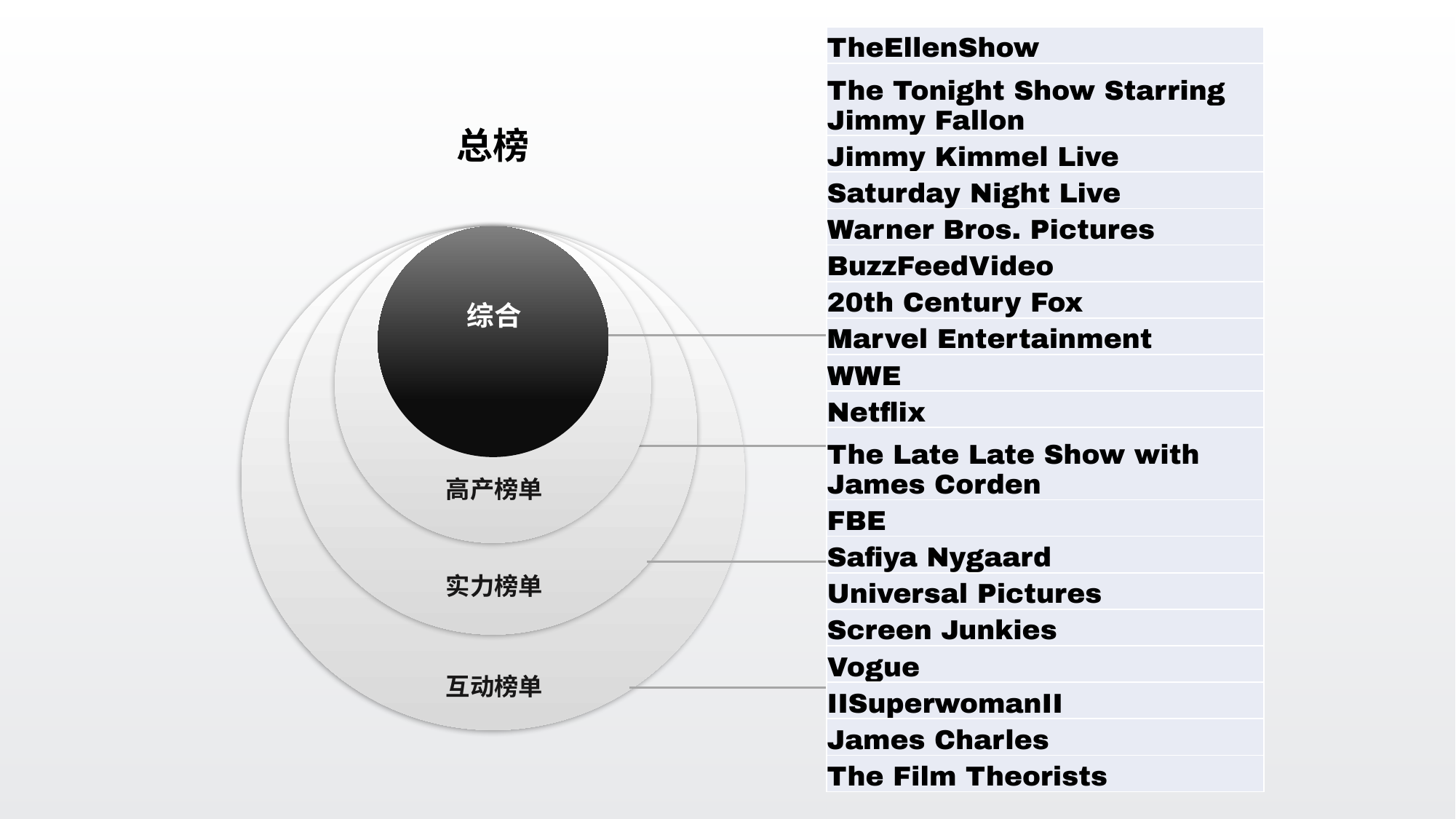

| TheEllenShow |
| --- |
| The Tonight Show Starring Jimmy Fallon |
| Jimmy Kimmel Live |
| Saturday Night Live |
| Warner Bros. Pictures |
| BuzzFeedVideo |
| 20th Century Fox |
| Marvel Entertainment |
| WWE |
| Netflix |
| The Late Late Show with James Corden |
| FBE |
| Safiya Nygaard |
| Universal Pictures |
| Screen Junkies |
| Vogue |
| IISuperwomanII |
| James Charles |
| The Film Theorists |
总榜

互动榜单

实力榜单

高产榜单

综合